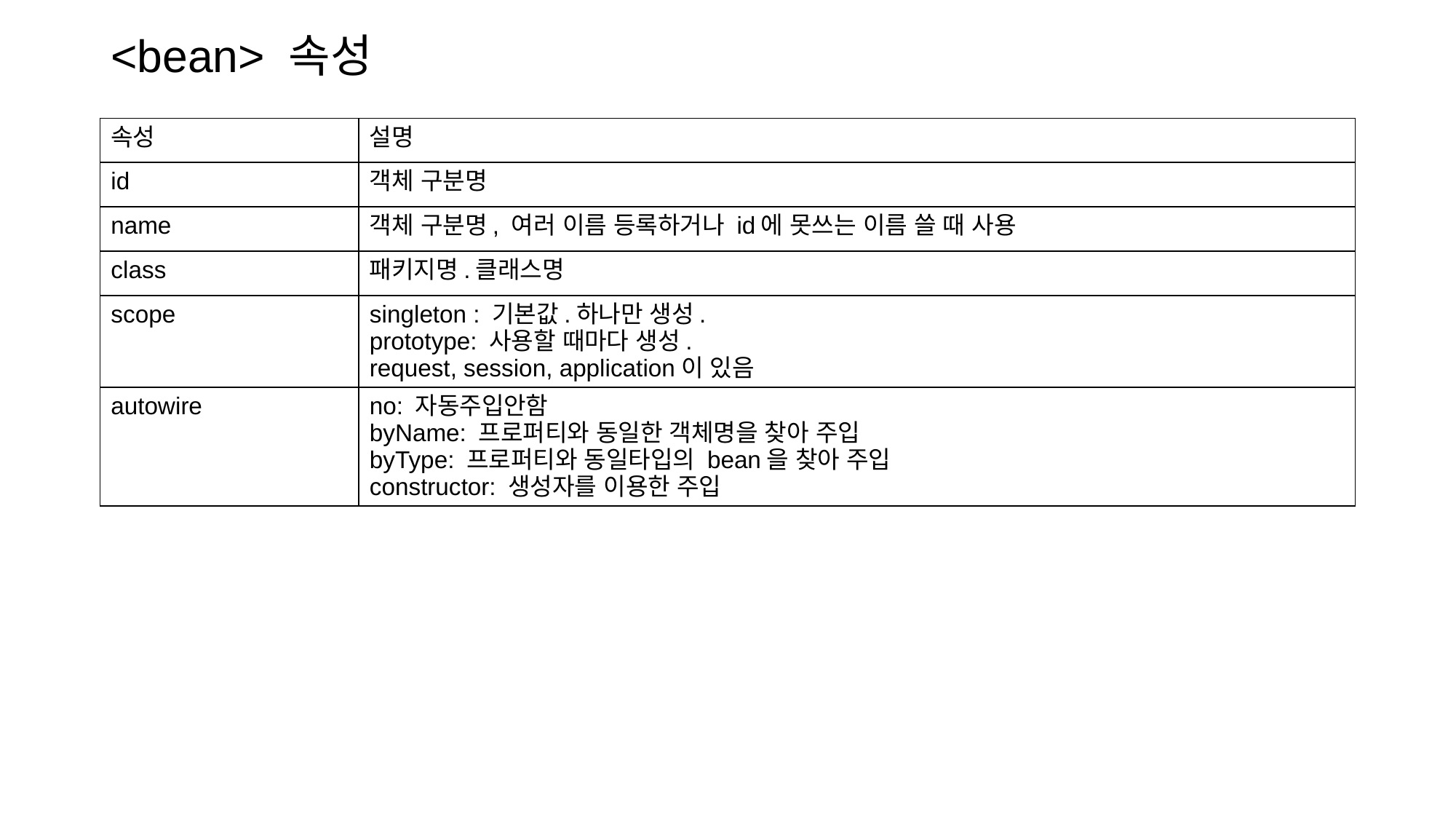

# <bean> 속성
| 속성 | 설명 |
| --- | --- |
| id | 객체 구분명 |
| name | 객체 구분명, 여러 이름 등록하거나 id에 못쓰는 이름 쓸 때 사용 |
| class | 패키지명.클래스명 |
| scope | singleton : 기본값.하나만 생성. prototype: 사용할 때마다 생성. request, session, application이 있음 |
| autowire | no: 자동주입안함 byName: 프로퍼티와 동일한 객체명을 찾아 주입 byType: 프로퍼티와 동일타입의 bean을 찾아 주입 constructor: 생성자를 이용한 주입 |